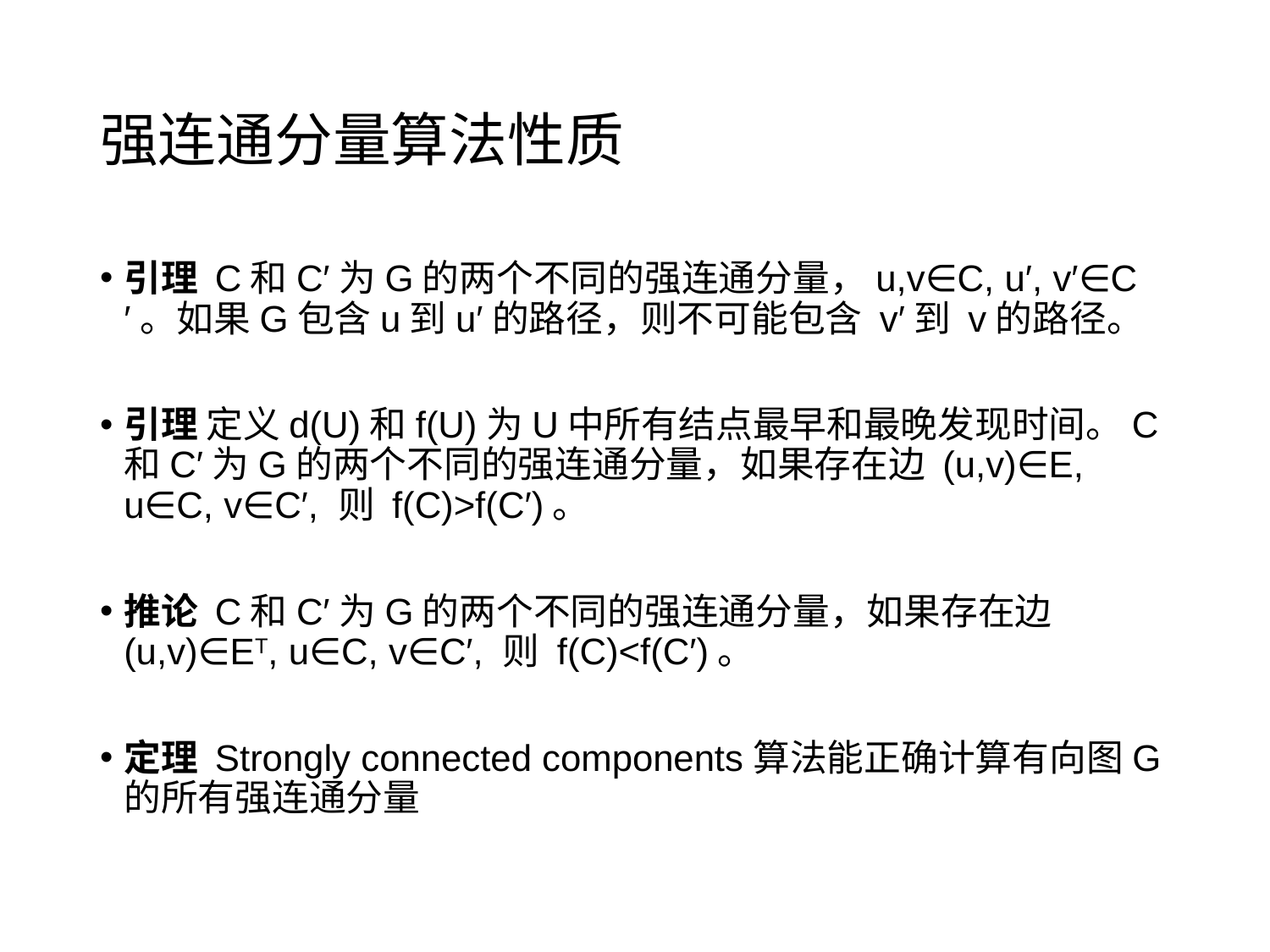

# 强连通分量算法性质
引理 C和C′为G的两个不同的强连通分量，u,v∈C, u′, v′∈C′。如果G包含u到u′的路径，则不可能包含 v′到 v的路径。

引理 定义d(U)和f(U)为U中所有结点最早和最晚发现时间。C和C′为G的两个不同的强连通分量，如果存在边 (u,v)∈E, u∈C, v∈C′, 则 f(C)>f(C′)。

推论 C和C′为G的两个不同的强连通分量，如果存在边 (u,v)∈ET, u∈C, v∈C′, 则 f(C)<f(C′)。

定理 Strongly connected components算法能正确计算有向图G的所有强连通分量